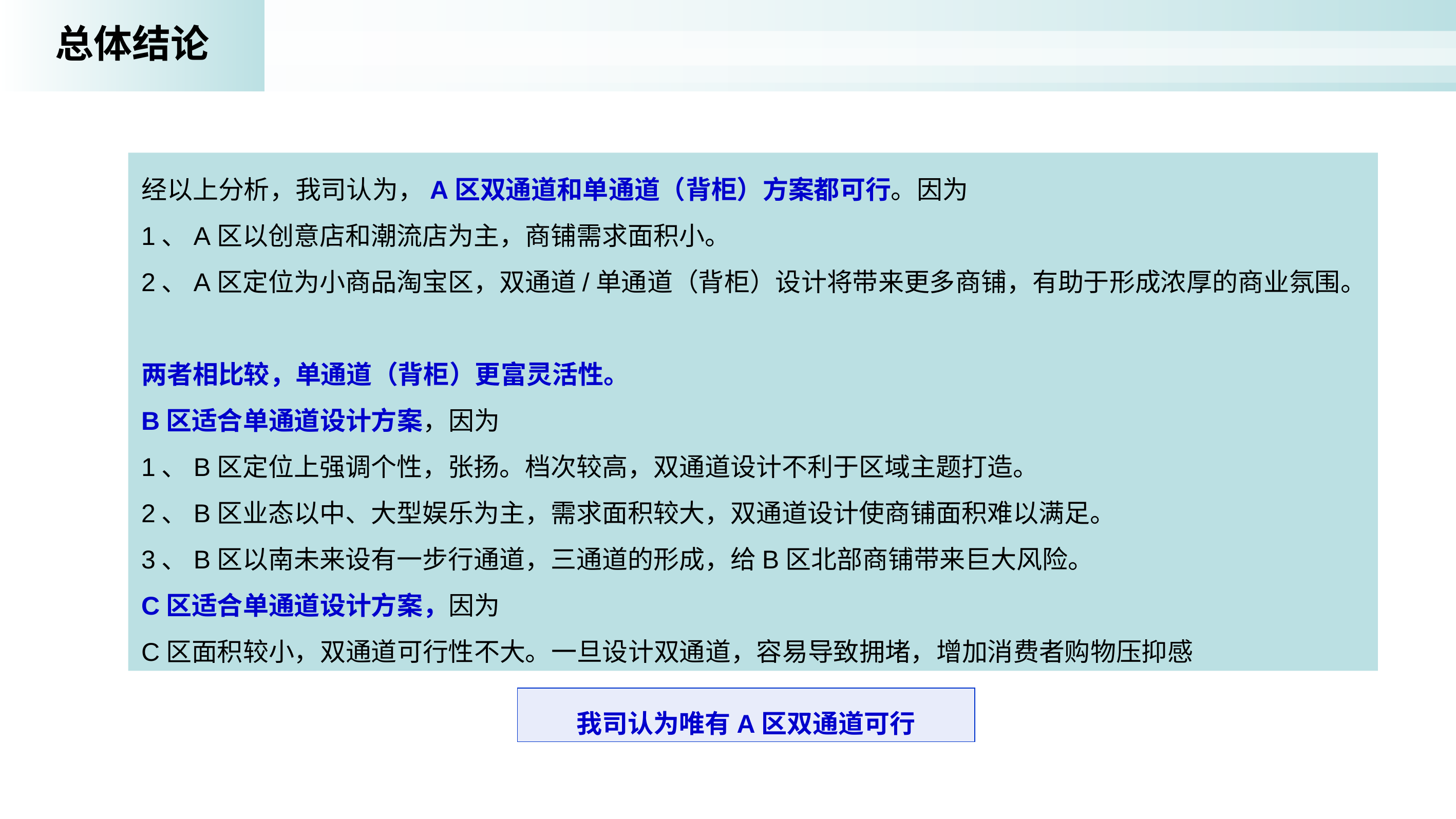

总体结论
经以上分析，我司认为，A区双通道和单通道（背柜）方案都可行。因为
1、A区以创意店和潮流店为主，商铺需求面积小。
2、A区定位为小商品淘宝区，双通道/单通道（背柜）设计将带来更多商铺，有助于形成浓厚的商业氛围。
两者相比较，单通道（背柜）更富灵活性。
B区适合单通道设计方案，因为
1、B区定位上强调个性，张扬。档次较高，双通道设计不利于区域主题打造。
2、B区业态以中、大型娱乐为主，需求面积较大，双通道设计使商铺面积难以满足。
3、B区以南未来设有一步行通道，三通道的形成，给B区北部商铺带来巨大风险。
C区适合单通道设计方案，因为
C区面积较小，双通道可行性不大。一旦设计双通道，容易导致拥堵，增加消费者购物压抑感
我司认为唯有A区双通道可行